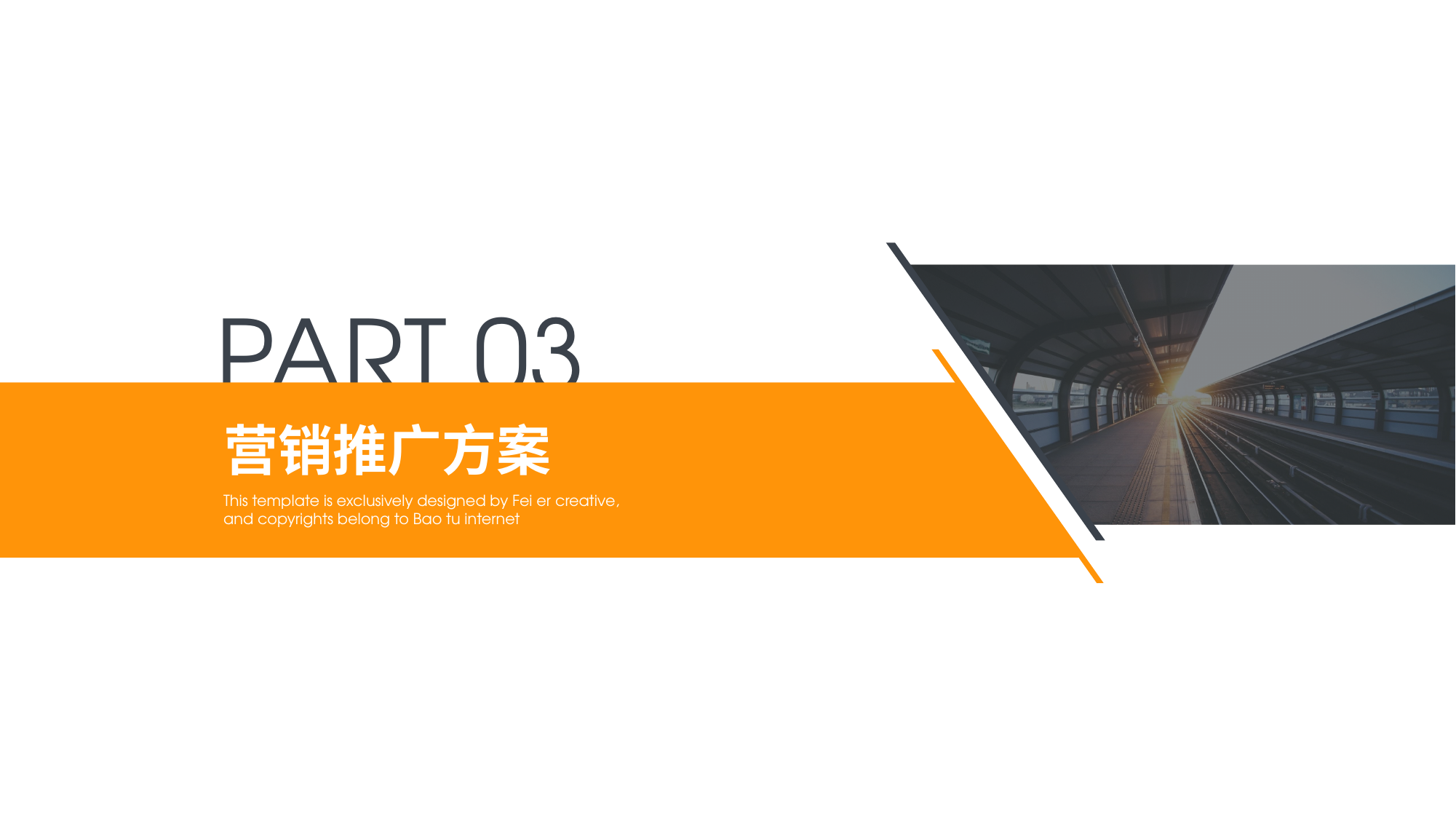

PART 03

营销推广方案
This template is exclusively designed by Fei er creative, and copyrights belong to Bao tu internet